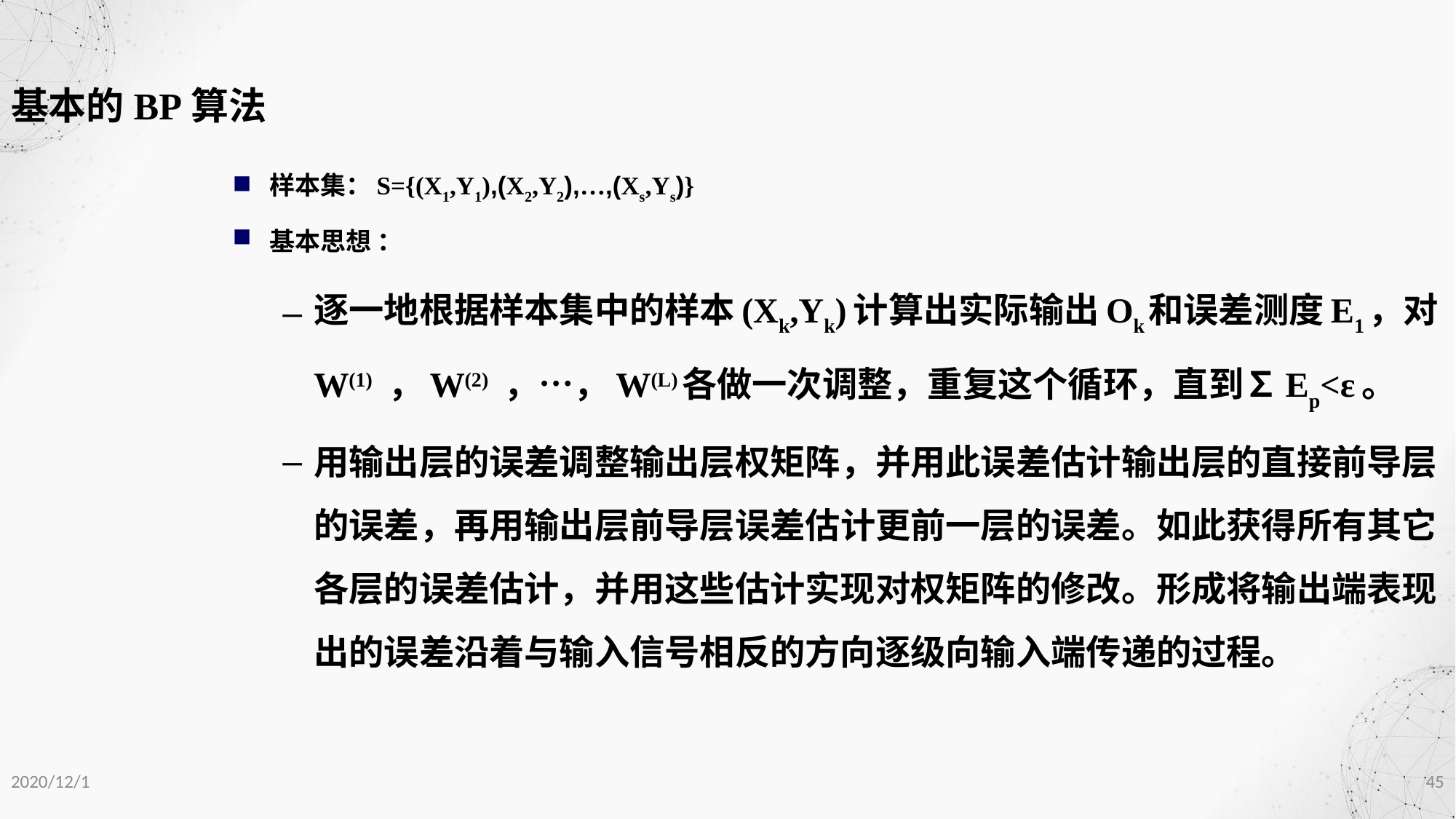

基本的BP算法
样本集：S={(X1,Y1),(X2,Y2),…,(Xs,Ys)}
基本思想 ：
逐一地根据样本集中的样本(Xk,Yk)计算出实际输出Ok和误差测度E1，对W(1) ，W(2) ，…，W(L)各做一次调整，重复这个循环，直到∑Ep<ε。
用输出层的误差调整输出层权矩阵，并用此误差估计输出层的直接前导层的误差，再用输出层前导层误差估计更前一层的误差。如此获得所有其它各层的误差估计，并用这些估计实现对权矩阵的修改。形成将输出端表现出的误差沿着与输入信号相反的方向逐级向输入端传递的过程。
2020/12/1
45